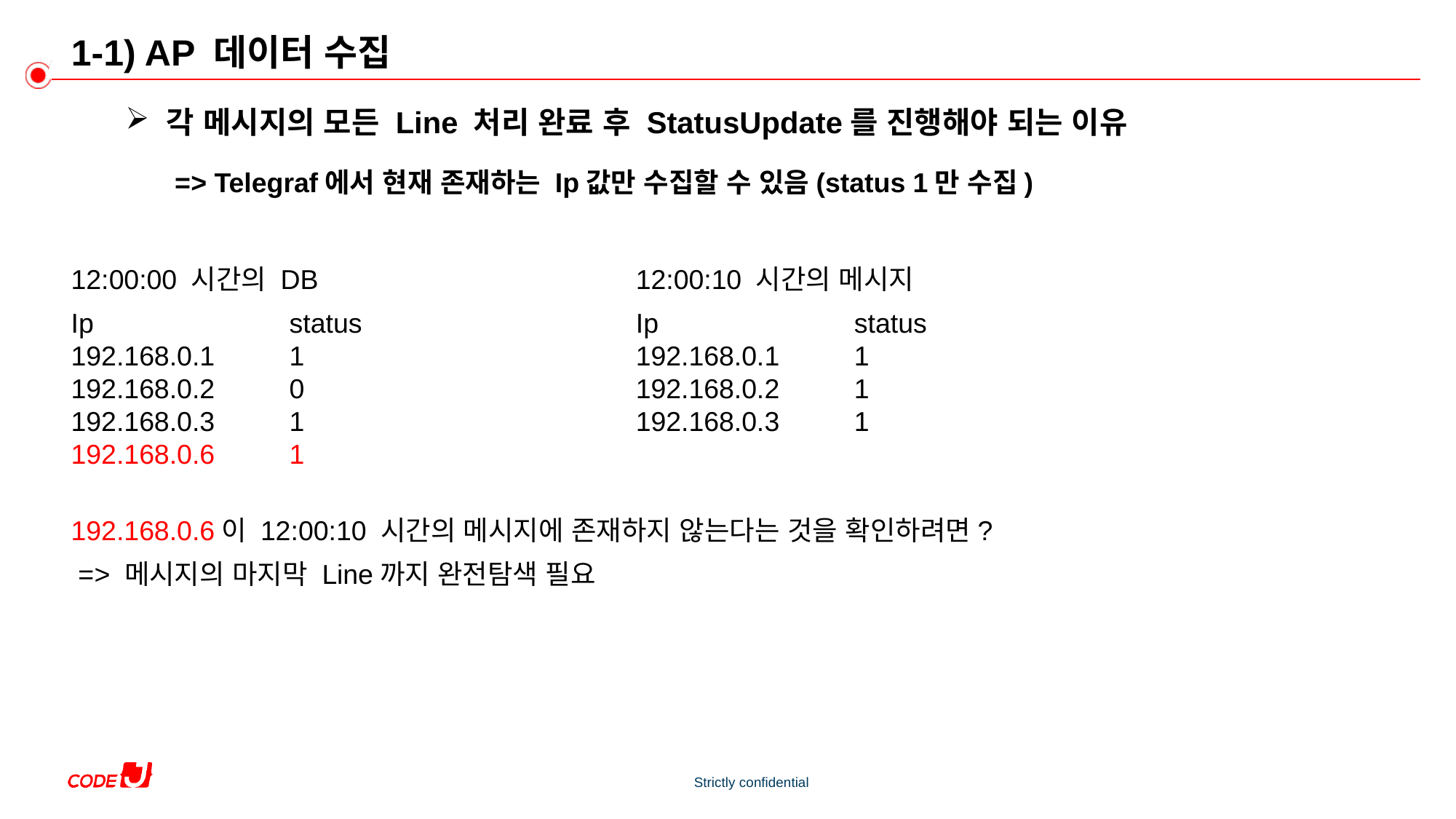

# 1-1) AP 데이터 수집
각 메시지의 모든 Line 처리 완료 후 StatusUpdate를 진행해야 되는 이유
=> Telegraf에서 현재 존재하는 Ip값만 수집할 수 있음(status 1만 수집)
12:00:00 시간의 DB
12:00:10 시간의 메시지
Ip		status
192.168.0.1	1
192.168.0.2	0
192.168.0.3	1
192.168.0.6	1
Ip		status
192.168.0.1	1
192.168.0.2	1
192.168.0.3	1
192.168.0.6이 12:00:10 시간의 메시지에 존재하지 않는다는 것을 확인하려면?
=> 메시지의 마지막 Line까지 완전탐색 필요